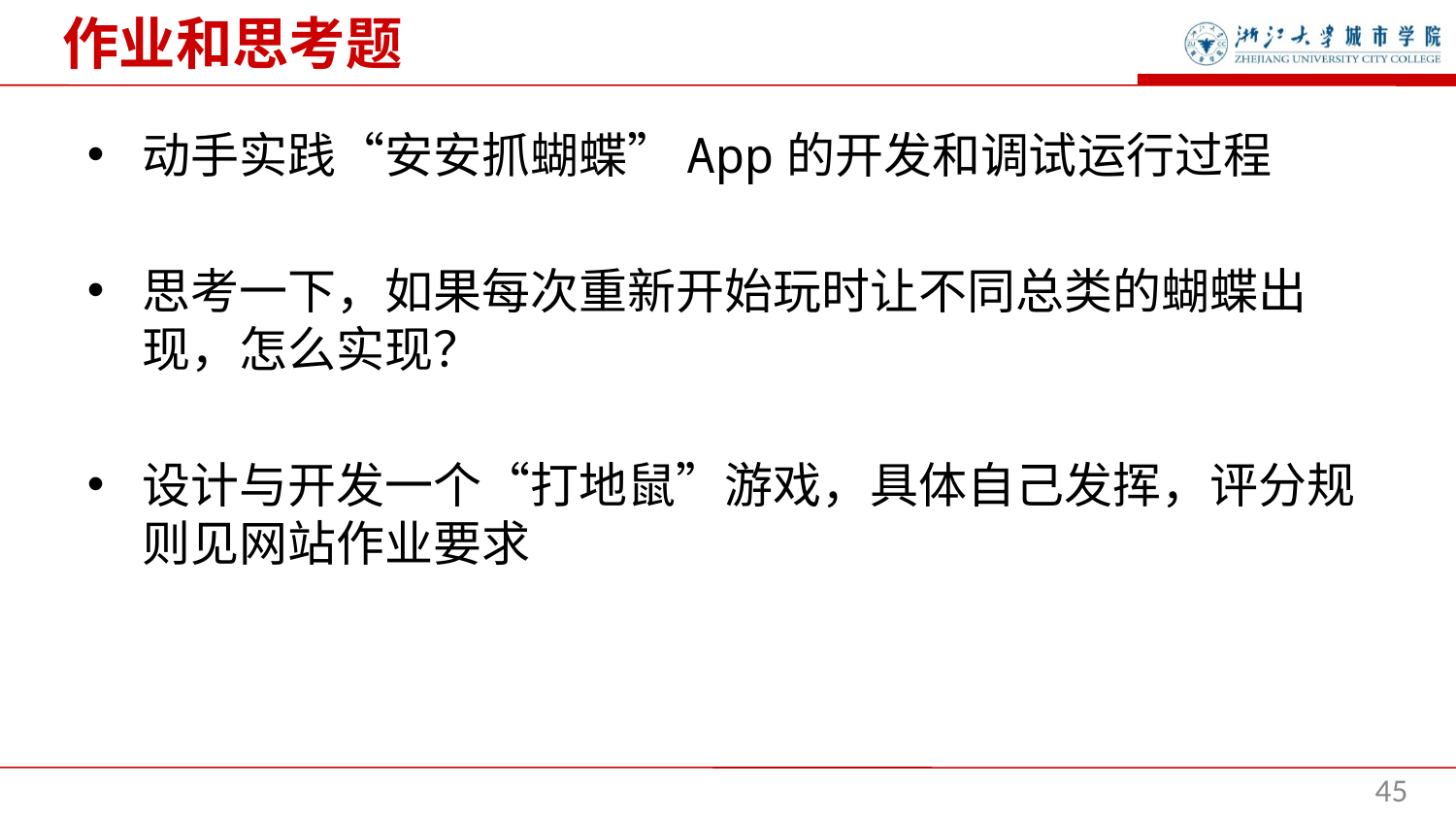

作业和思考题
动手实践“安安抓蝴蝶”App的开发和调试运行过程

思考一下，如果每次重新开始玩时让不同总类的蝴蝶出现，怎么实现？

设计与开发一个“打地鼠”游戏，具体自己发挥，评分规则见网站作业要求

45